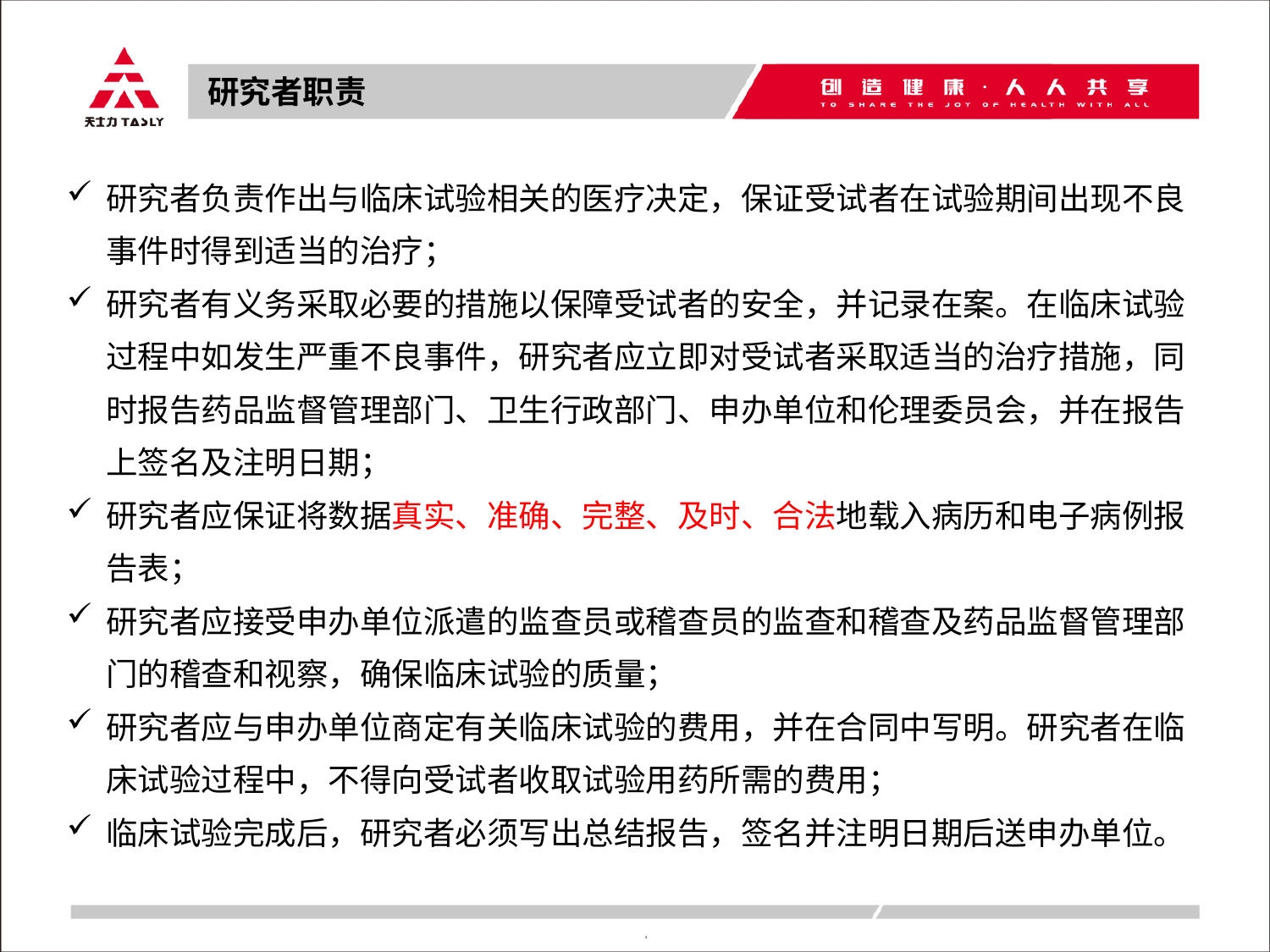

研究者职责
研究者负责作出与临床试验相关的医疗决定，保证受试者在试验期间出现不良事件时得到适当的治疗；
研究者有义务采取必要的措施以保障受试者的安全，并记录在案。在临床试验过程中如发生严重不良事件，研究者应立即对受试者采取适当的治疗措施，同时报告药品监督管理部门、卫生行政部门、申办单位和伦理委员会，并在报告上签名及注明日期；
研究者应保证将数据真实、准确、完整、及时、合法地载入病历和电子病例报告表；
研究者应接受申办单位派遣的监查员或稽查员的监查和稽查及药品监督管理部门的稽查和视察，确保临床试验的质量；
研究者应与申办单位商定有关临床试验的费用，并在合同中写明。研究者在临床试验过程中，不得向受试者收取试验用药所需的费用；
临床试验完成后，研究者必须写出总结报告，签名并注明日期后送申办单位。